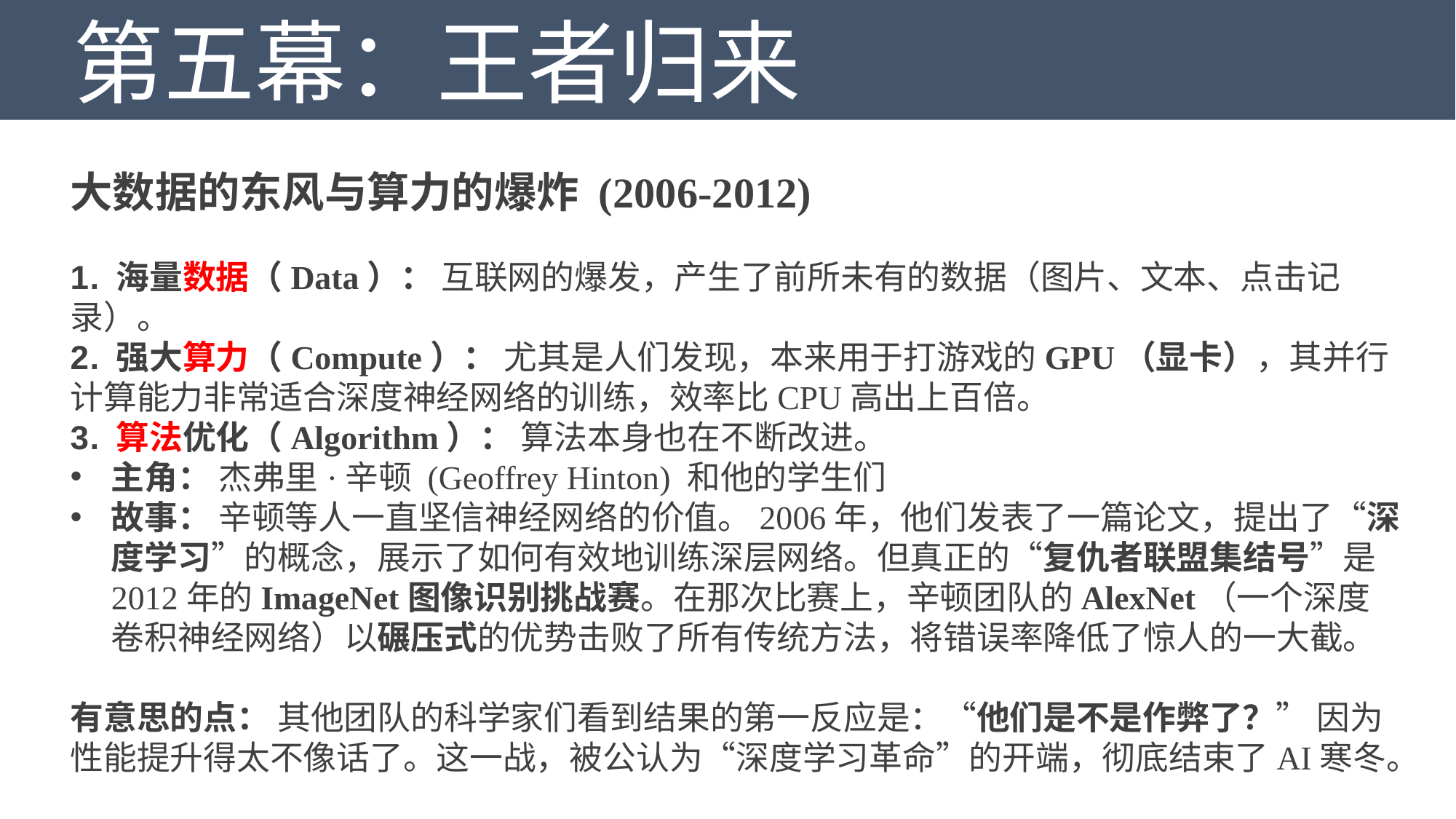

第五幕：王者归来
大数据的东风与算力的爆炸 (2006-2012)

 海量数据（Data）： 互联网的爆发，产生了前所未有的数据（图片、文本、点击记录）。
 强大算力（Compute）： 尤其是人们发现，本来用于打游戏的GPU（显卡），其并行计算能力非常适合深度神经网络的训练，效率比CPU高出上百倍。
 算法优化（Algorithm）： 算法本身也在不断改进。
主角： 杰弗里·辛顿 (Geoffrey Hinton) 和他的学生们
故事： 辛顿等人一直坚信神经网络的价值。2006年，他们发表了一篇论文，提出了“深度学习”的概念，展示了如何有效地训练深层网络。但真正的“复仇者联盟集结号”是2012年的ImageNet图像识别挑战赛。在那次比赛上，辛顿团队的AlexNet（一个深度卷积神经网络）以碾压式的优势击败了所有传统方法，将错误率降低了惊人的一大截。
有意思的点： 其他团队的科学家们看到结果的第一反应是：“他们是不是作弊了？” 因为性能提升得太不像话了。这一战，被公认为“深度学习革命”的开端，彻底结束了AI寒冬。